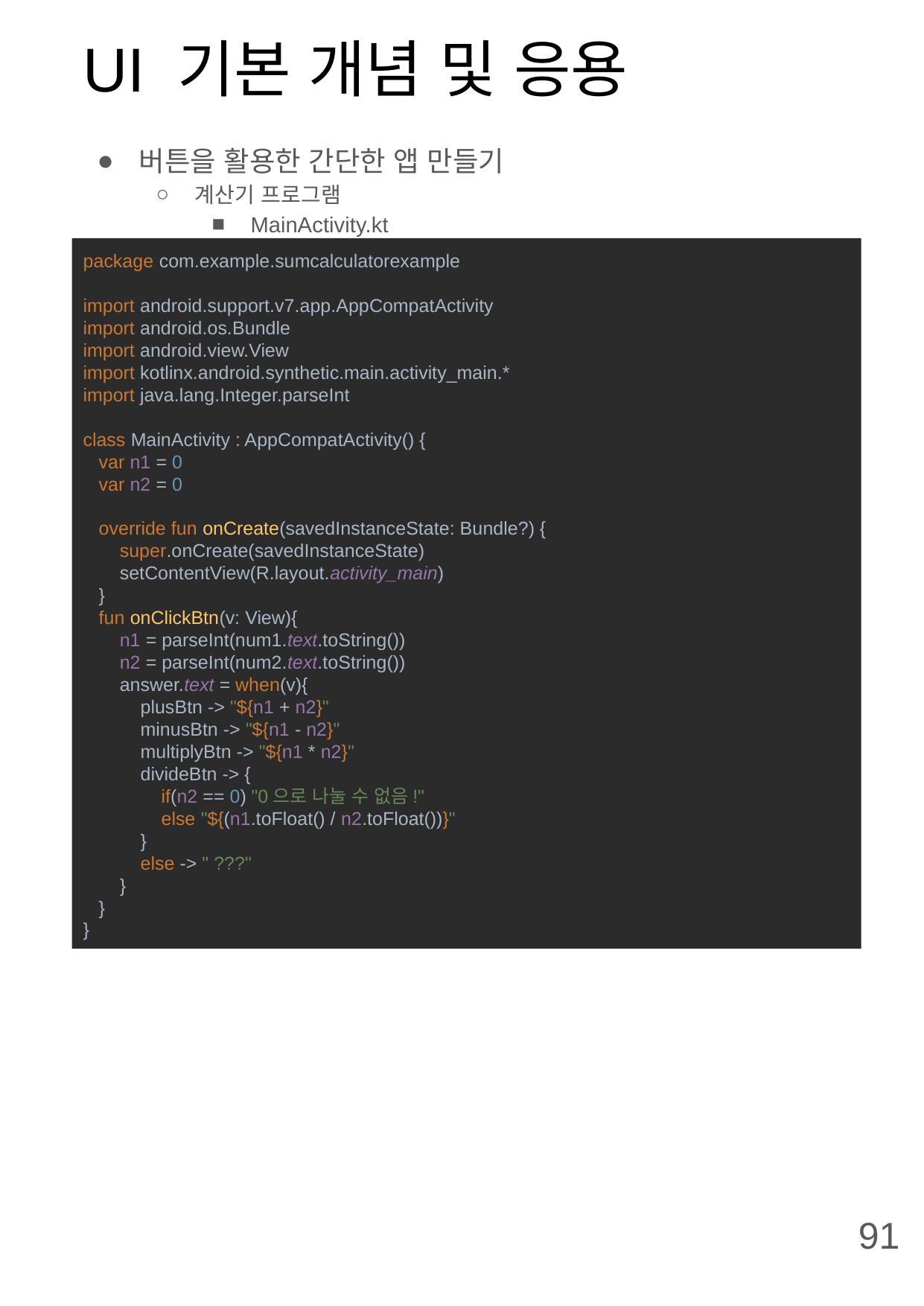

# UI 기본 개념 및 응용
버튼을 활용한 간단한 앱 만들기
계산기 프로그램
MainActivity.kt

package com.example.sumcalculatorexample

import android.support.v7.app.AppCompatActivity
import android.os.Bundle
import android.view.View
import kotlinx.android.synthetic.main.activity_main.*
import java.lang.Integer.parseInt

class MainActivity : AppCompatActivity() {
   var n1 = 0
   var n2 = 0

   override fun onCreate(savedInstanceState: Bundle?) {
       super.onCreate(savedInstanceState)
       setContentView(R.layout.activity_main)
   }
   fun onClickBtn(v: View){
       n1 = parseInt(num1.text.toString())
       n2 = parseInt(num2.text.toString())
       answer.text = when(v){
           plusBtn -> "${n1 + n2}"
           minusBtn -> "${n1 - n2}"
           multiplyBtn -> "${n1 * n2}"
           divideBtn -> {
               if(n2 == 0) "0으로 나눌 수 없음!"
               else "${(n1.toFloat() / n2.toFloat())}"
           }
           else -> " ???"
       }
   }
}

91